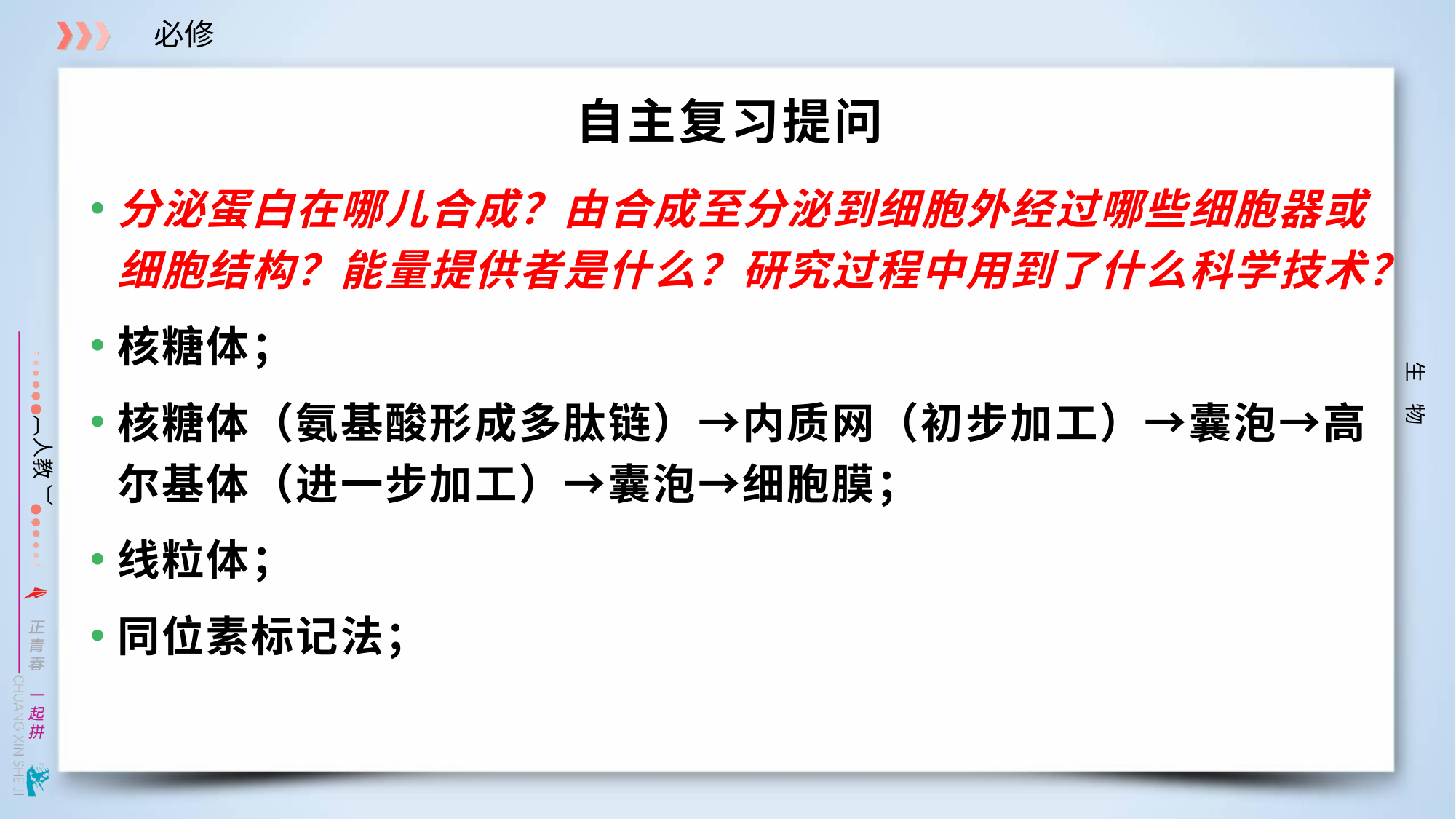

# 自主复习提问
分泌蛋白在哪儿合成？由合成至分泌到细胞外经过哪些细胞器或细胞结构？能量提供者是什么？研究过程中用到了什么科学技术？
核糖体；
核糖体（氨基酸形成多肽链）→内质网（初步加工）→囊泡→高尔基体（进一步加工）→囊泡→细胞膜；
线粒体；
同位素标记法；